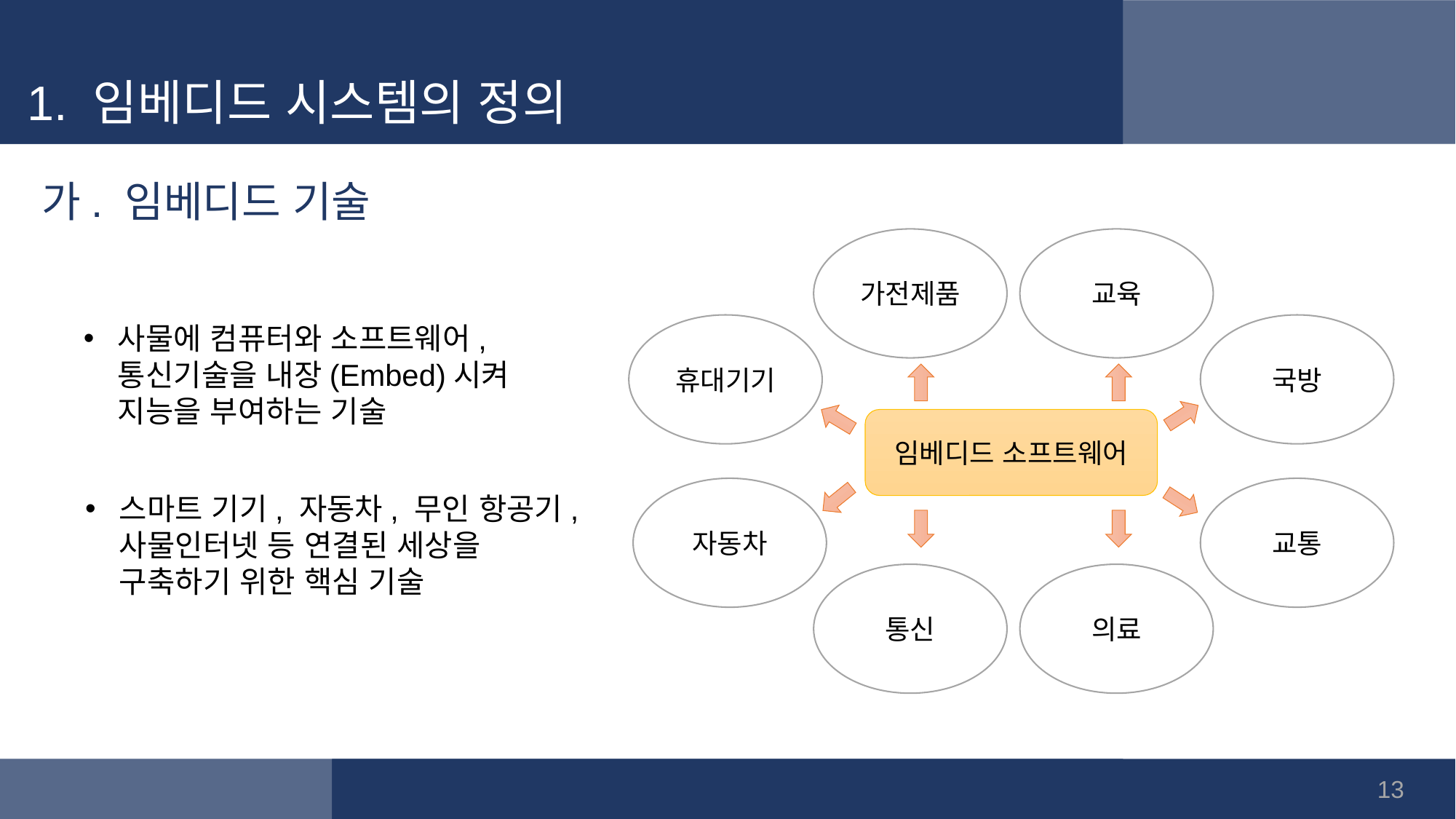

1. 임베디드 시스템의 정의
가. 임베디드 기술
가전제품
교육
휴대기기
국방
자동차
교통
통신
의료
사물에 컴퓨터와 소프트웨어,
통신기술을 내장(Embed)시켜
지능을 부여하는 기술

임베디드 소프트웨어
스마트 기기, 자동차, 무인 항공기,
사물인터넷 등 연결된 세상을
구축하기 위한 핵심 기술

13